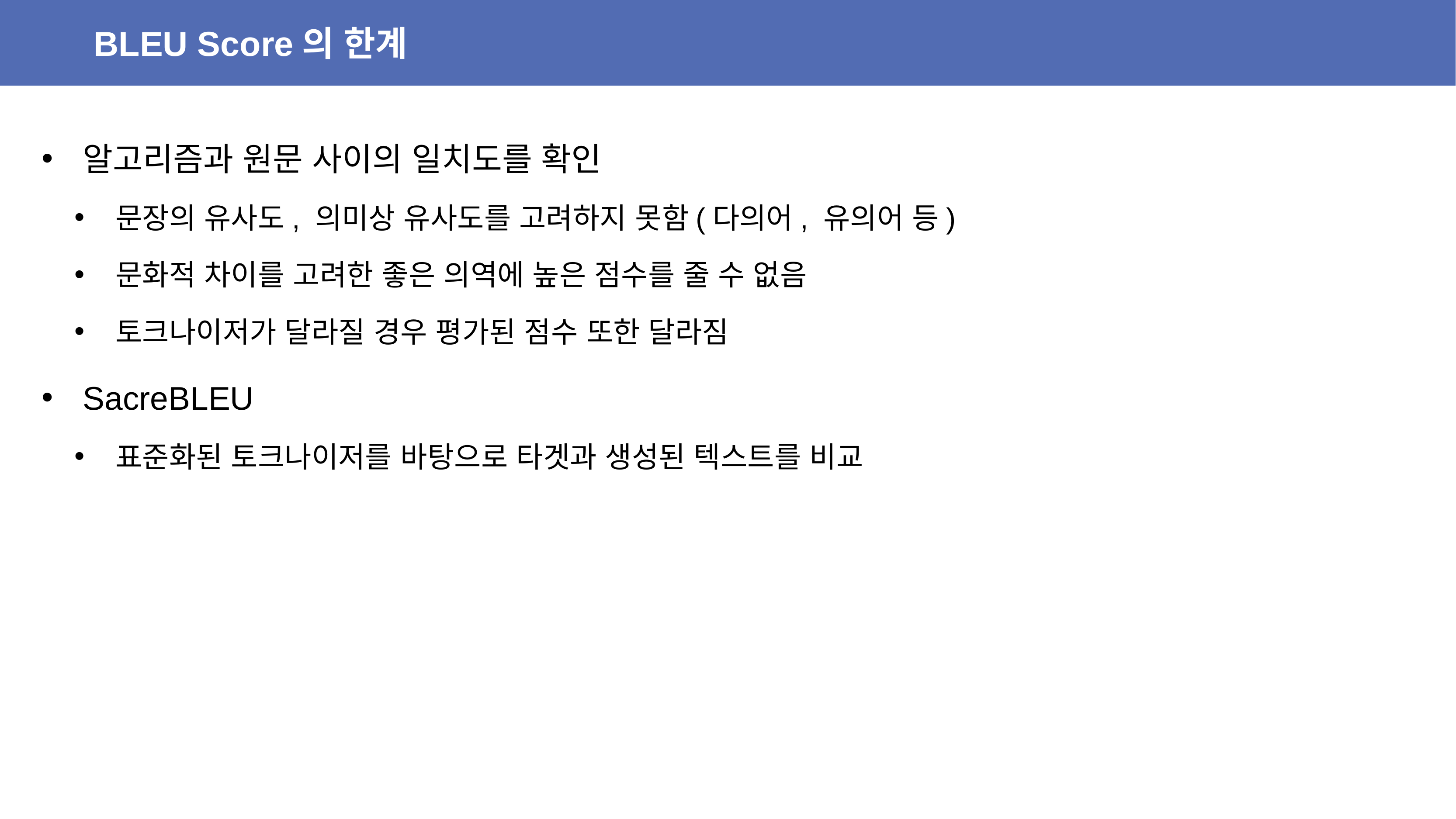

BLEU Score의 한계
알고리즘과 원문 사이의 일치도를 확인
문장의 유사도, 의미상 유사도를 고려하지 못함(다의어, 유의어 등)
문화적 차이를 고려한 좋은 의역에 높은 점수를 줄 수 없음
토크나이저가 달라질 경우 평가된 점수 또한 달라짐
SacreBLEU
표준화된 토크나이저를 바탕으로 타겟과 생성된 텍스트를 비교